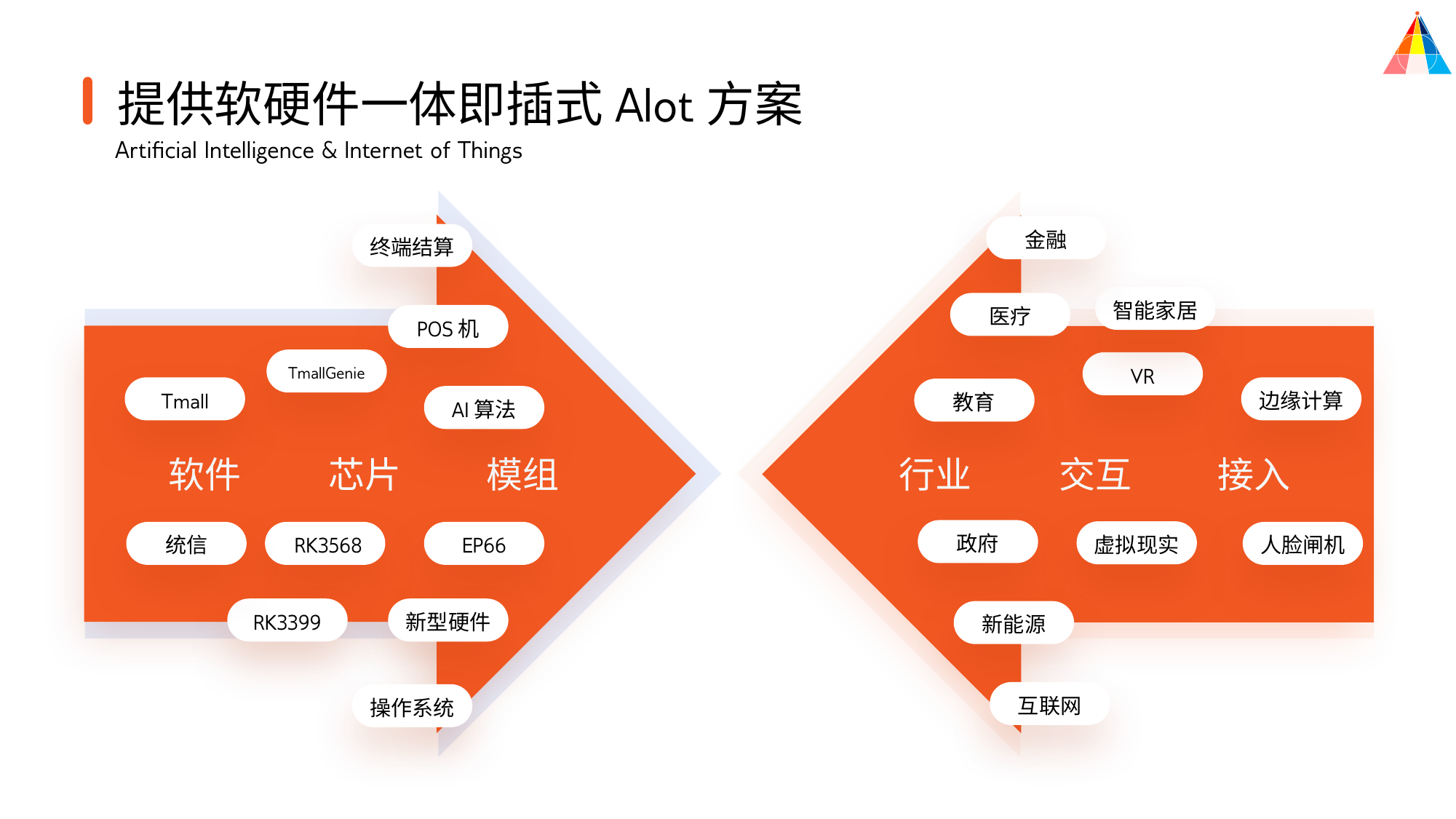

提供软硬件一体即插式Alot方案

Artificial Intelligence & Internet of Things

金融

终端结算

智能家居

医疗

POS机

VR
TmallGenie

边缘计算

教育
Tmall

AI算法
软件
芯片
模组
行业
交互
接入

政府

虚拟现实

统信

EP66

人脸闸机
RK3568

RK3399

新型硬件

新能源

互联网

操作系统